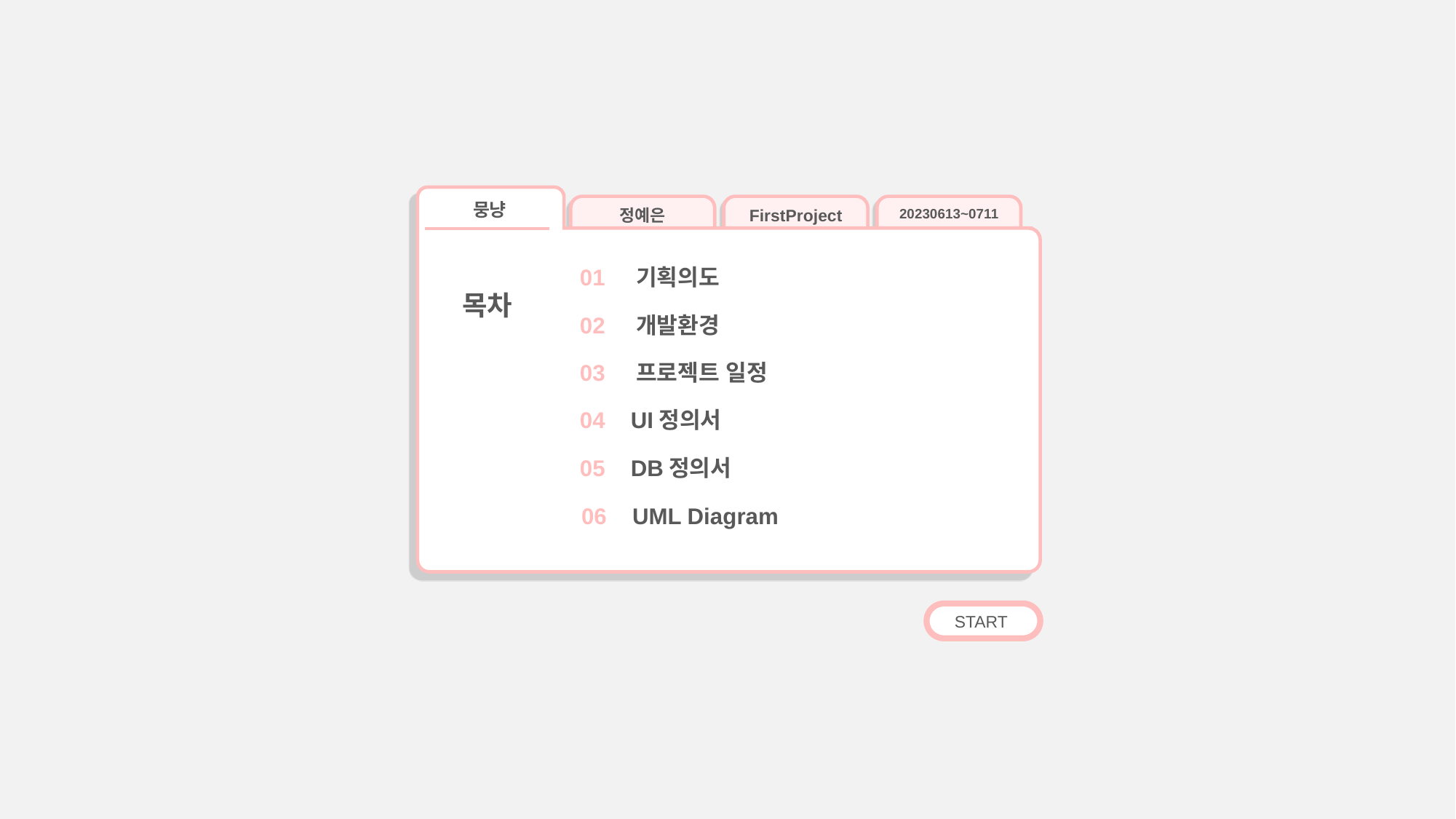

뭉냥
정예은
FirstProject
20230613~0711
01    기획의도
목차
02    개발환경
03    프로젝트 일정
04    UI정의서
05    DB정의서
06    UML Diagram
START